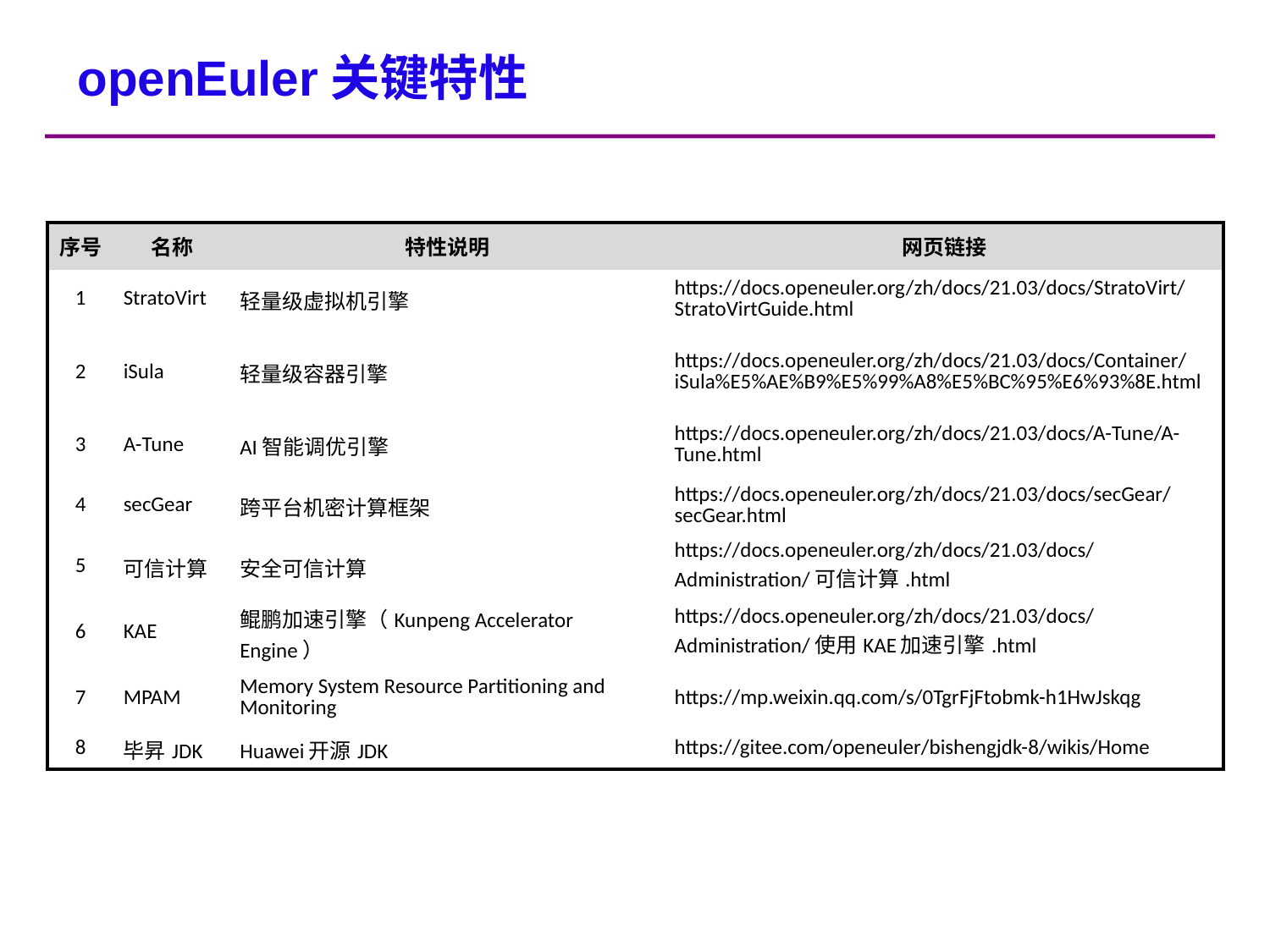

openEuler关键特性

| 序号 | 名称 | 特性说明 | 网页链接 |
| --- | --- | --- | --- |
| 1 | StratoVirt | 轻量级虚拟机引擎 | https://docs.openeuler.org/zh/docs/21.03/docs/StratoVirt/StratoVirtGuide.html |
| 2 | iSula | 轻量级容器引擎 | https://docs.openeuler.org/zh/docs/21.03/docs/Container/iSula%E5%AE%B9%E5%99%A8%E5%BC%95%E6%93%8E.html |
| 3 | A-Tune | AI智能调优引擎 | https://docs.openeuler.org/zh/docs/21.03/docs/A-Tune/A-Tune.html |
| 4 | secGear | 跨平台机密计算框架 | https://docs.openeuler.org/zh/docs/21.03/docs/secGear/secGear.html |
| 5 | 可信计算 | 安全可信计算 | https://docs.openeuler.org/zh/docs/21.03/docs/Administration/可信计算.html |
| 6 | KAE | 鲲鹏加速引擎（Kunpeng Accelerator Engine） | https://docs.openeuler.org/zh/docs/21.03/docs/Administration/使用KAE加速引擎.html |
| 7 | MPAM | Memory System Resource Partitioning and Monitoring | https://mp.weixin.qq.com/s/0TgrFjFtobmk-h1HwJskqg |
| 8 | 毕昇JDK | Huawei开源JDK | https://gitee.com/openeuler/bishengjdk-8/wikis/Home |